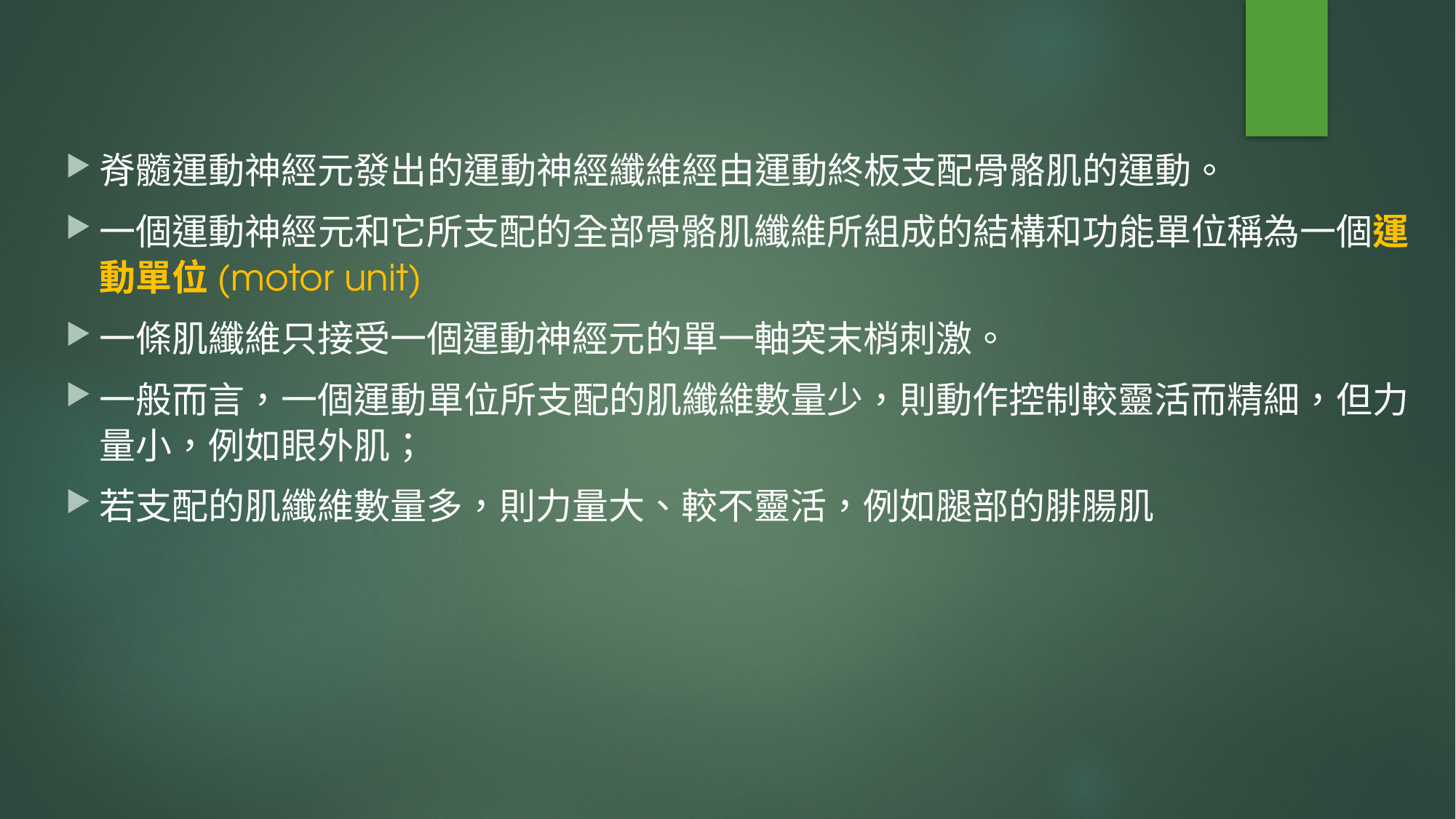

脊髓運動神經元發出的運動神經纖維經由運動終板支配骨骼肌的運動。
一個運動神經元和它所支配的全部骨骼肌纖維所組成的結構和功能單位稱為一個運動單位(motor unit)
一條肌纖維只接受一個運動神經元的單一軸突末梢刺激。
一般而言，一個運動單位所支配的肌纖維數量少，則動作控制較靈活而精細，但力量小，例如眼外肌；
若支配的肌纖維數量多，則力量大、較不靈活，例如腿部的腓腸肌